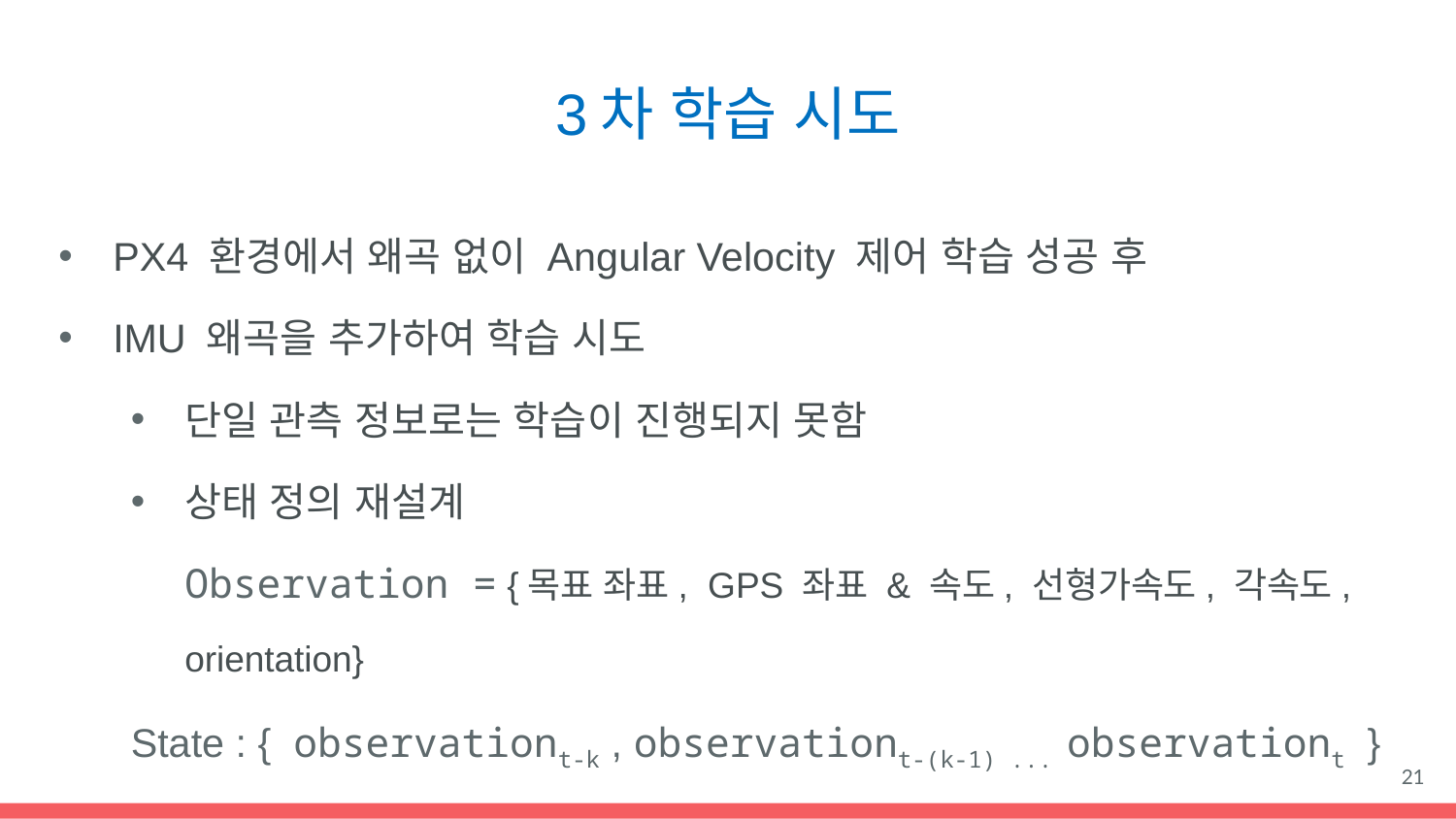

# 3차 학습 시도
PX4 환경에서 왜곡 없이 Angular Velocity 제어 학습 성공 후
IMU 왜곡을 추가하여 학습 시도
단일 관측 정보로는 학습이 진행되지 못함
상태 정의 재설계
Observation = {목표 좌표,  GPS 좌표 & 속도, 선형가속도, 각속도, orientation}
	State : {  observationt-k , observationt-(k-1) ... observationt  }
21